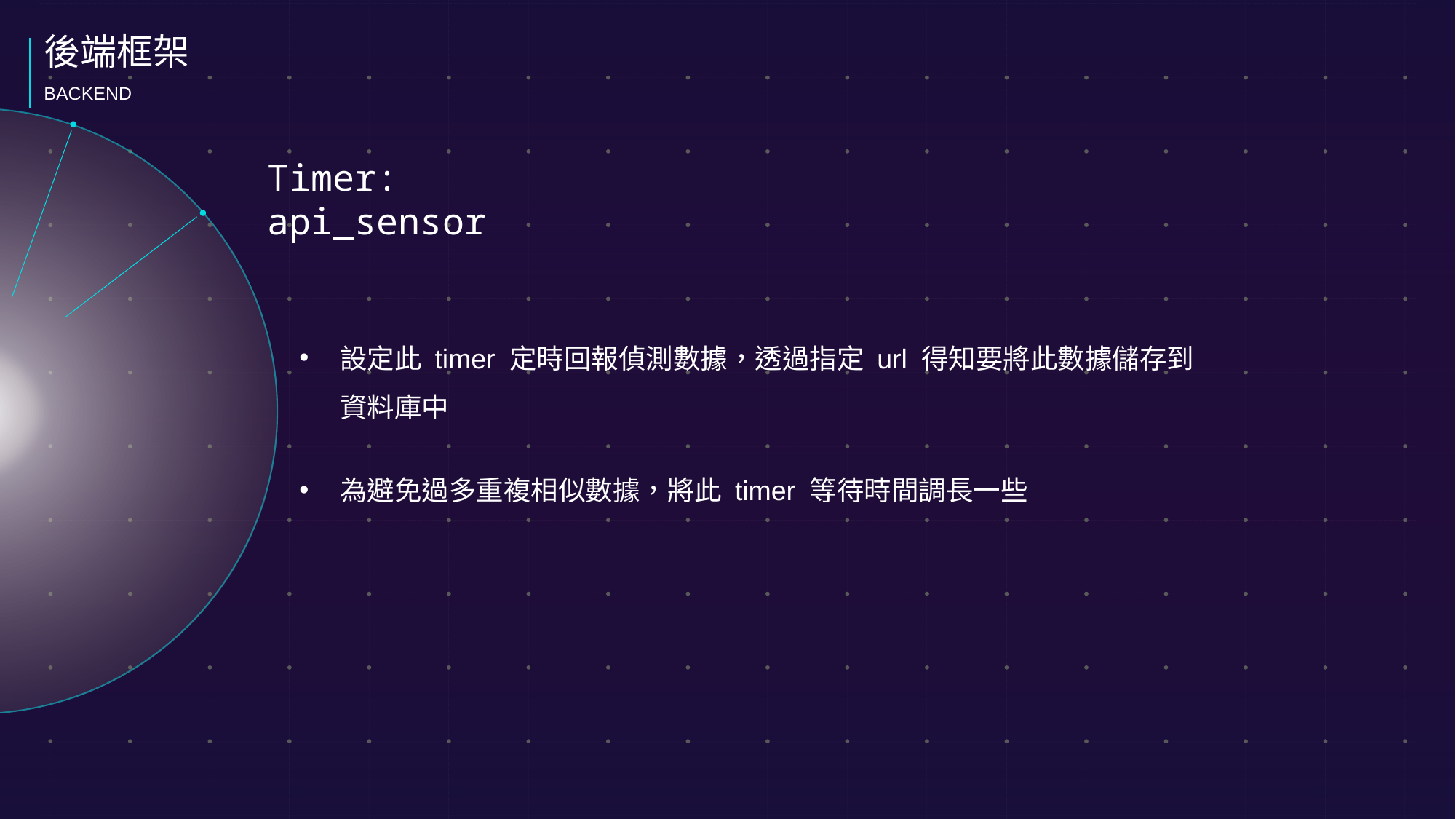

後端框架
BACKEND

Timer: api_sensor
設定此 timer 定時回報偵測數據，透過指定 url 得知要將此數據儲存到資料庫中
為避免過多重複相似數據，將此 timer 等待時間調長一些